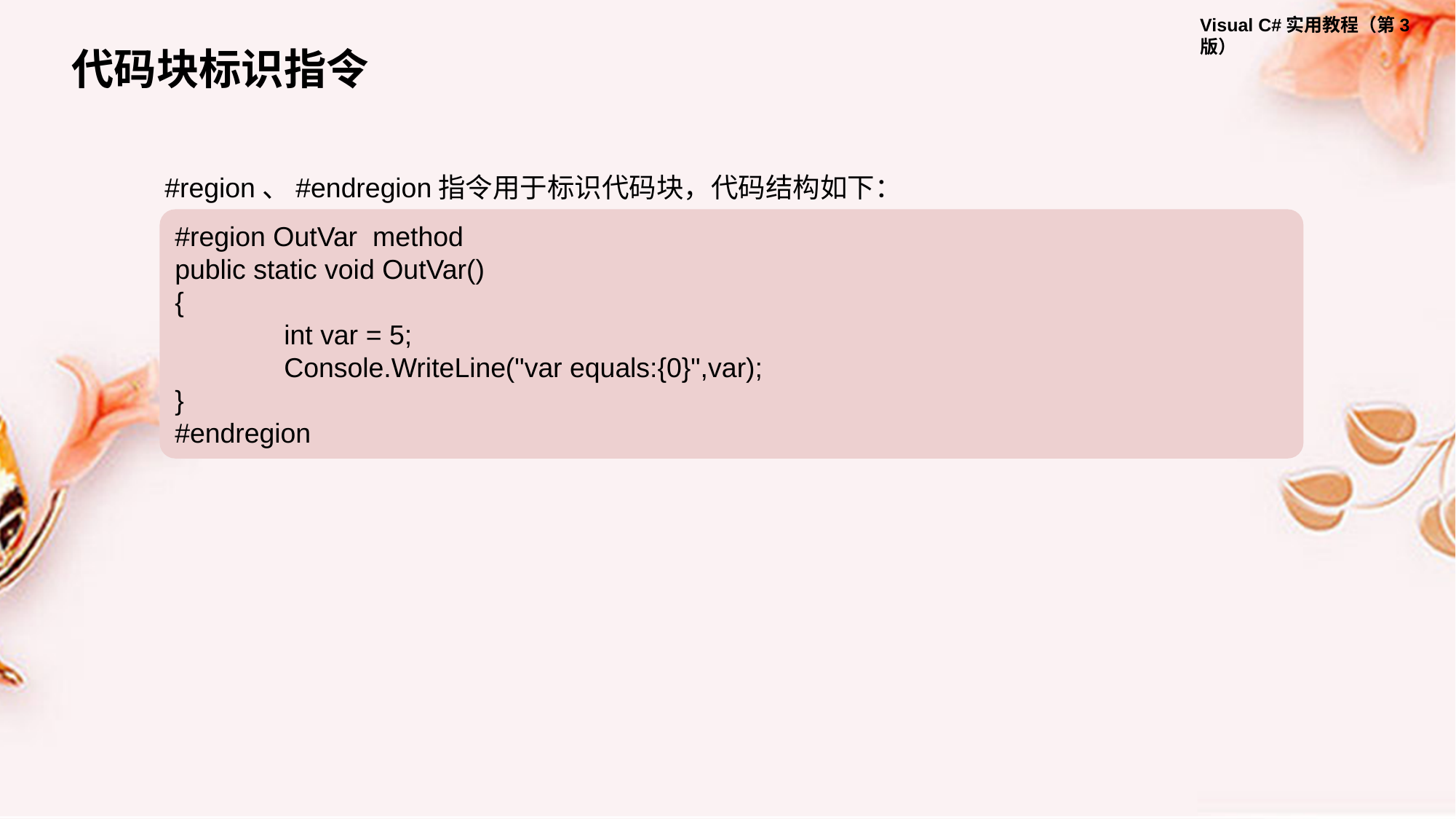

代码块标识指令
#region、#endregion指令用于标识代码块，代码结构如下：
#region OutVar  method
public static void OutVar()
{
	int var = 5;
	Console.WriteLine("var equals:{0}",var);
}
#endregion